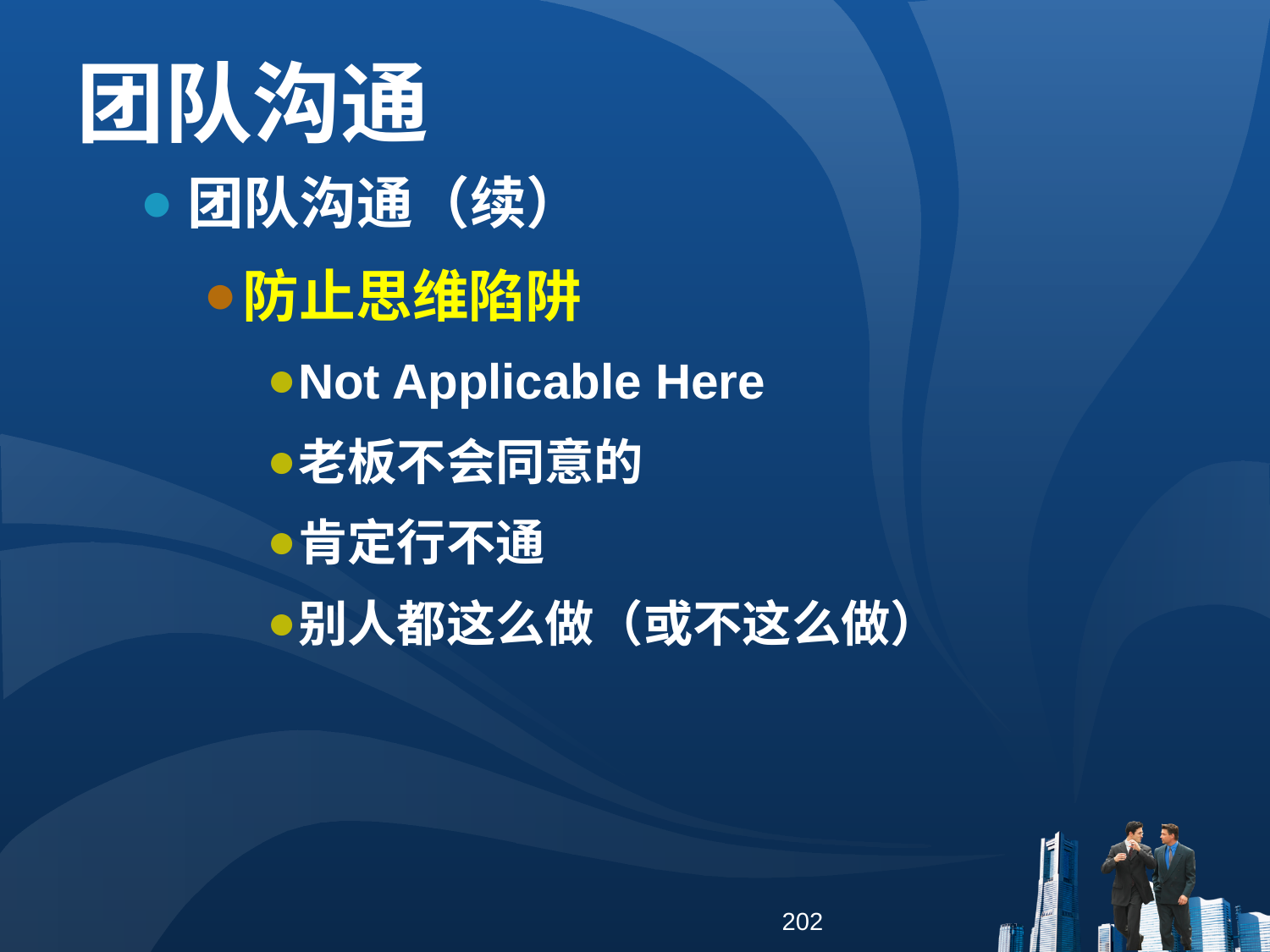

团队沟通
团队沟通（续）
防止思维陷阱
Not Applicable Here
老板不会同意的
肯定行不通
别人都这么做（或不这么做）
202